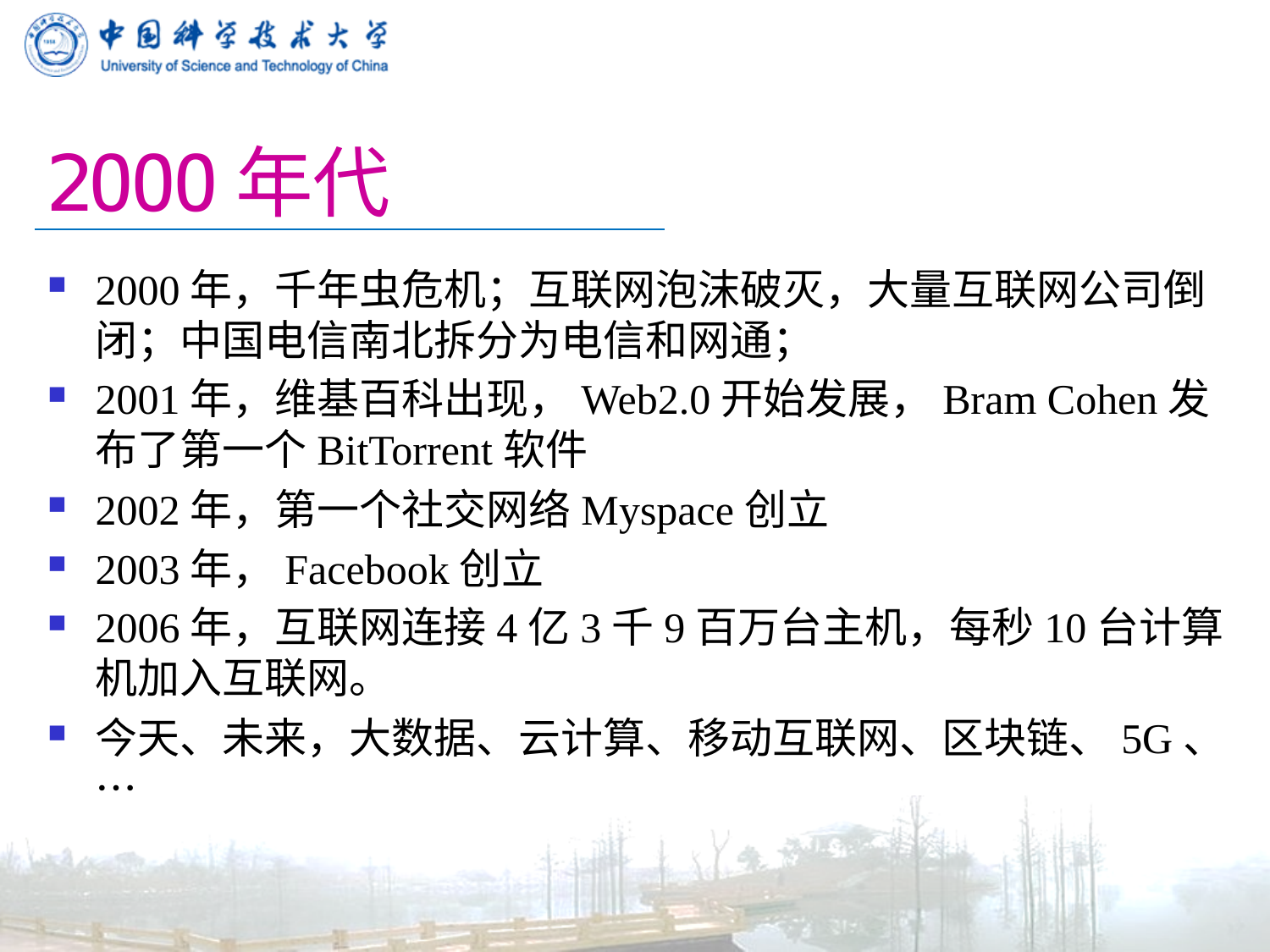

# 2000年代
2000年，千年虫危机；互联网泡沫破灭，大量互联网公司倒闭；中国电信南北拆分为电信和网通；
2001年，维基百科出现，Web2.0开始发展，Bram Cohen发布了第一个BitTorrent软件
2002年，第一个社交网络Myspace创立
2003年，Facebook创立
2006年，互联网连接4亿3千9百万台主机，每秒10台计算机加入互联网。
今天、未来，大数据、云计算、移动互联网、区块链、5G、…